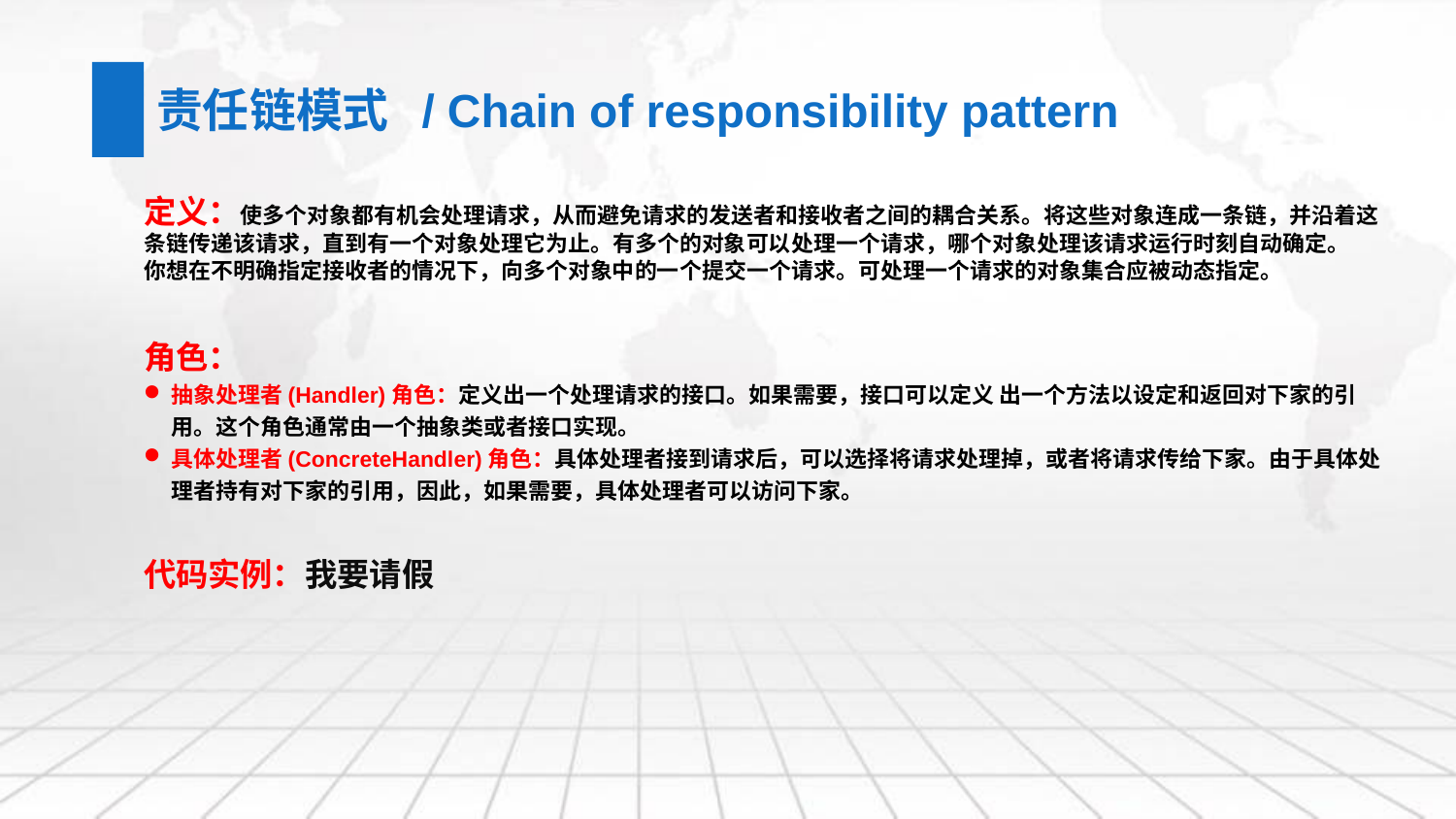

责任链模式  / Chain of responsibility pattern
定义：使多个对象都有机会处理请求，从而避免请求的发送者和接收者之间的耦合关系。将这些对象连成一条链，并沿着这条链传递该请求，直到有一个对象处理它为止。有多个的对象可以处理一个请求，哪个对象处理该请求运行时刻自动确定。
你想在不明确指定接收者的情况下，向多个对象中的一个提交一个请求。可处理一个请求的对象集合应被动态指定。

角色：
抽象处理者(Handler)角色：定义出一个处理请求的接口。如果需要，接口可以定义 出一个方法以设定和返回对下家的引用。这个角色通常由一个抽象类或者接口实现。
具体处理者(ConcreteHandler)角色：具体处理者接到请求后，可以选择将请求处理掉，或者将请求传给下家。由于具体处理者持有对下家的引用，因此，如果需要，具体处理者可以访问下家。

代码实例：我要请假